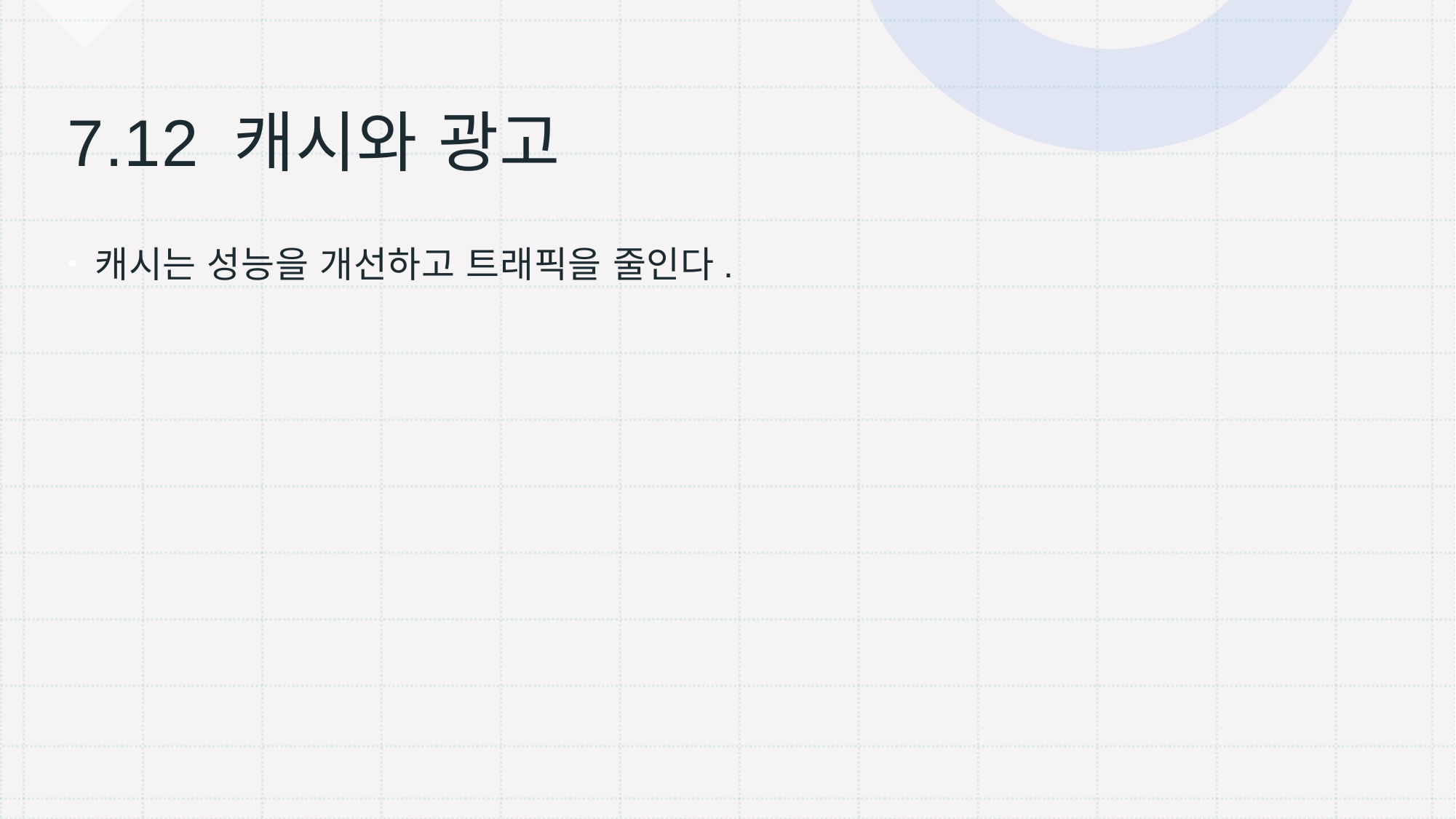

# 7.12 캐시와 광고
캐시는 성능을 개선하고 트래픽을 줄인다.